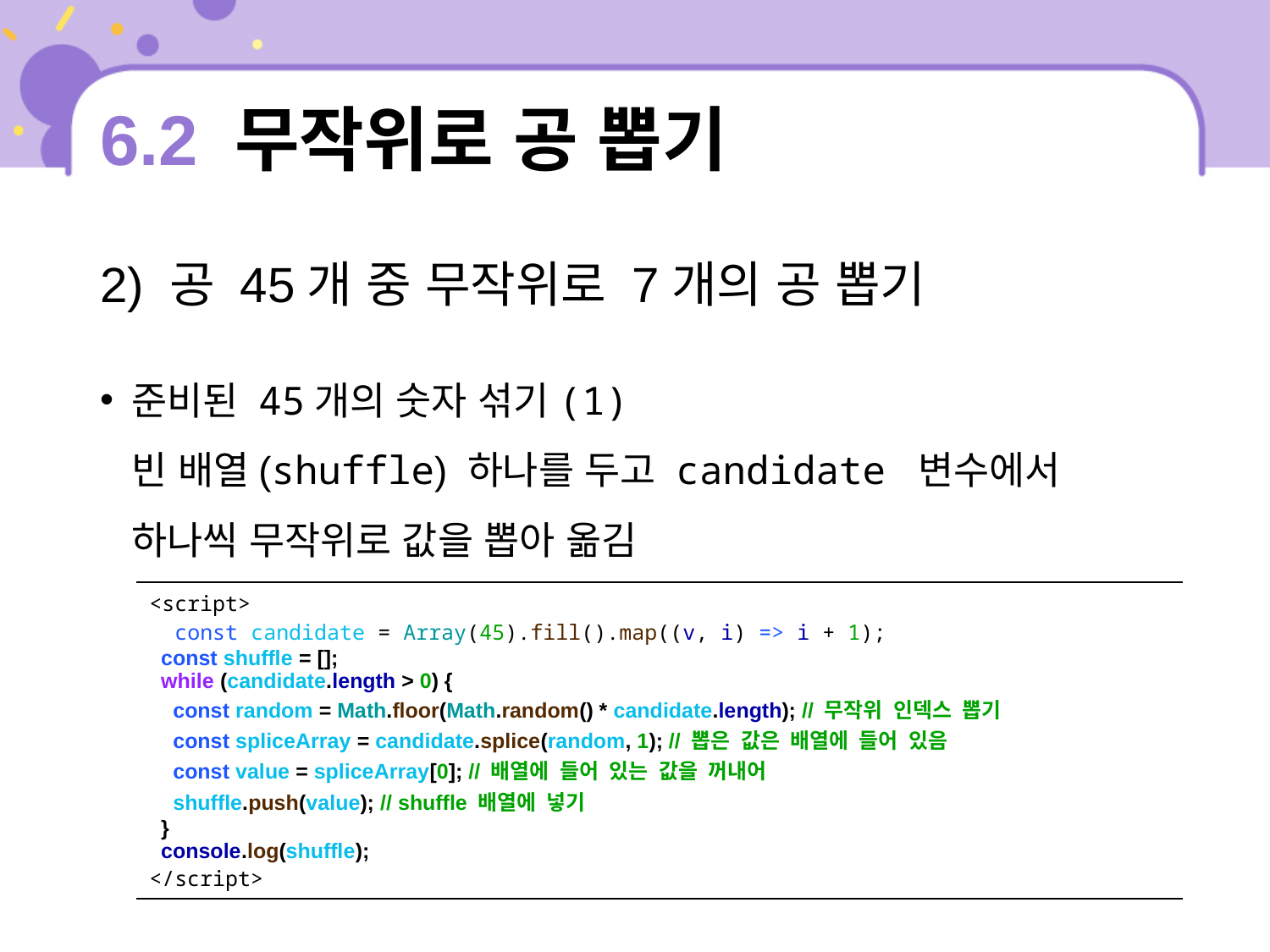

# 6.2 무작위로 공 뽑기
2) 공 45개 중 무작위로 7개의 공 뽑기
준비된 45개의 숫자 섞기(1)
빈 배열(shuffle) 하나를 두고 candidate 변수에서 하나씩 무작위로 값을 뽑아 옮김
| <script> const candidate = Array(45).fill().map((v, i) => i + 1); const shuffle = []; while (candidate.length > 0) { const random = Math.floor(Math.random() \* candidate.length); // 무작위 인덱스 뽑기 const spliceArray = candidate.splice(random, 1); // 뽑은 값은 배열에 들어 있음 const value = spliceArray[0]; // 배열에 들어 있는 값을 꺼내어 shuffle.push(value); // shuffle 배열에 넣기 } console.log(shuffle); </script> |
| --- |